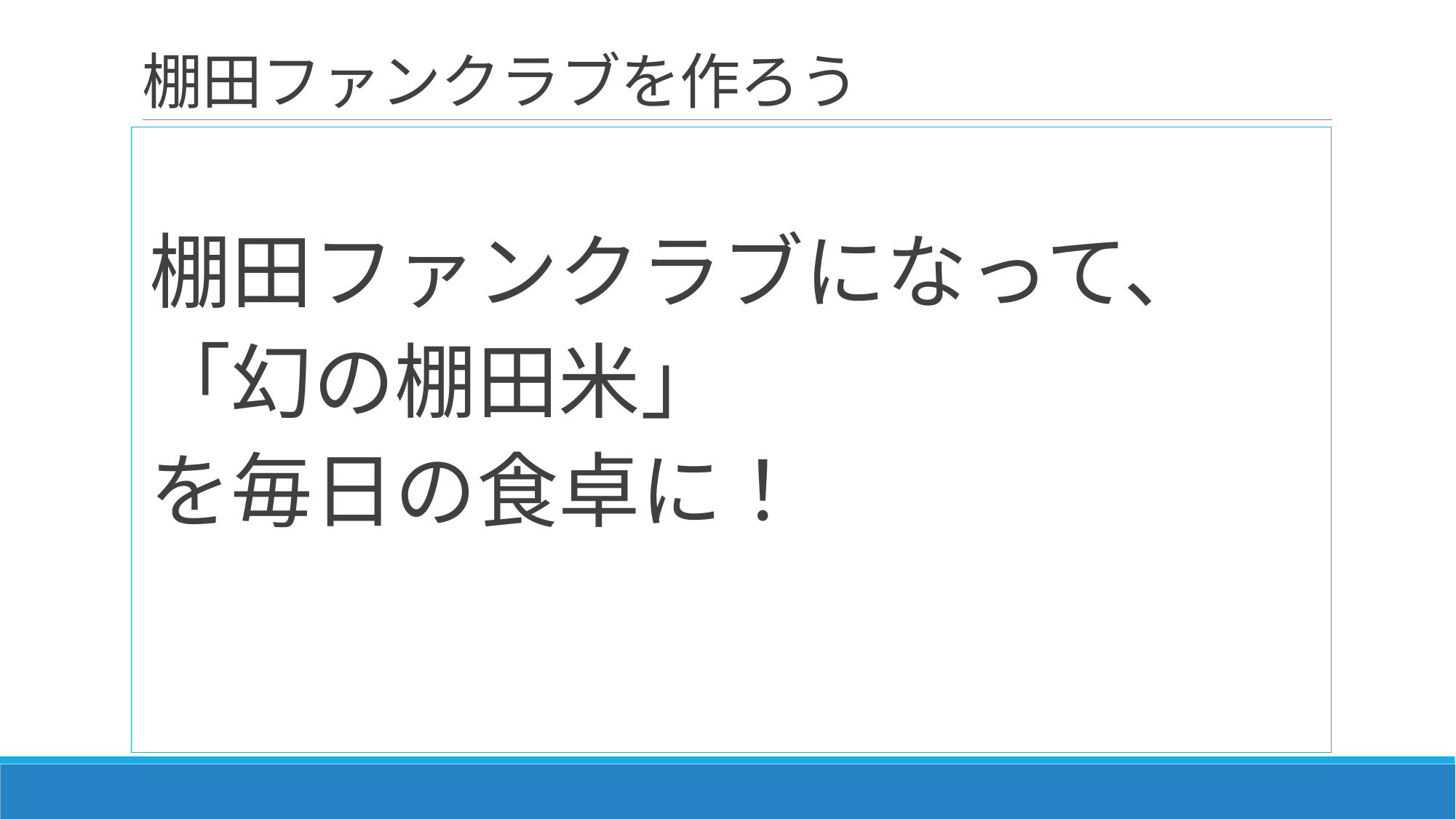

# 棚田ファンクラブを作ろう
棚田ファンクラブになって、
「幻の棚田米」
を毎日の食卓に！